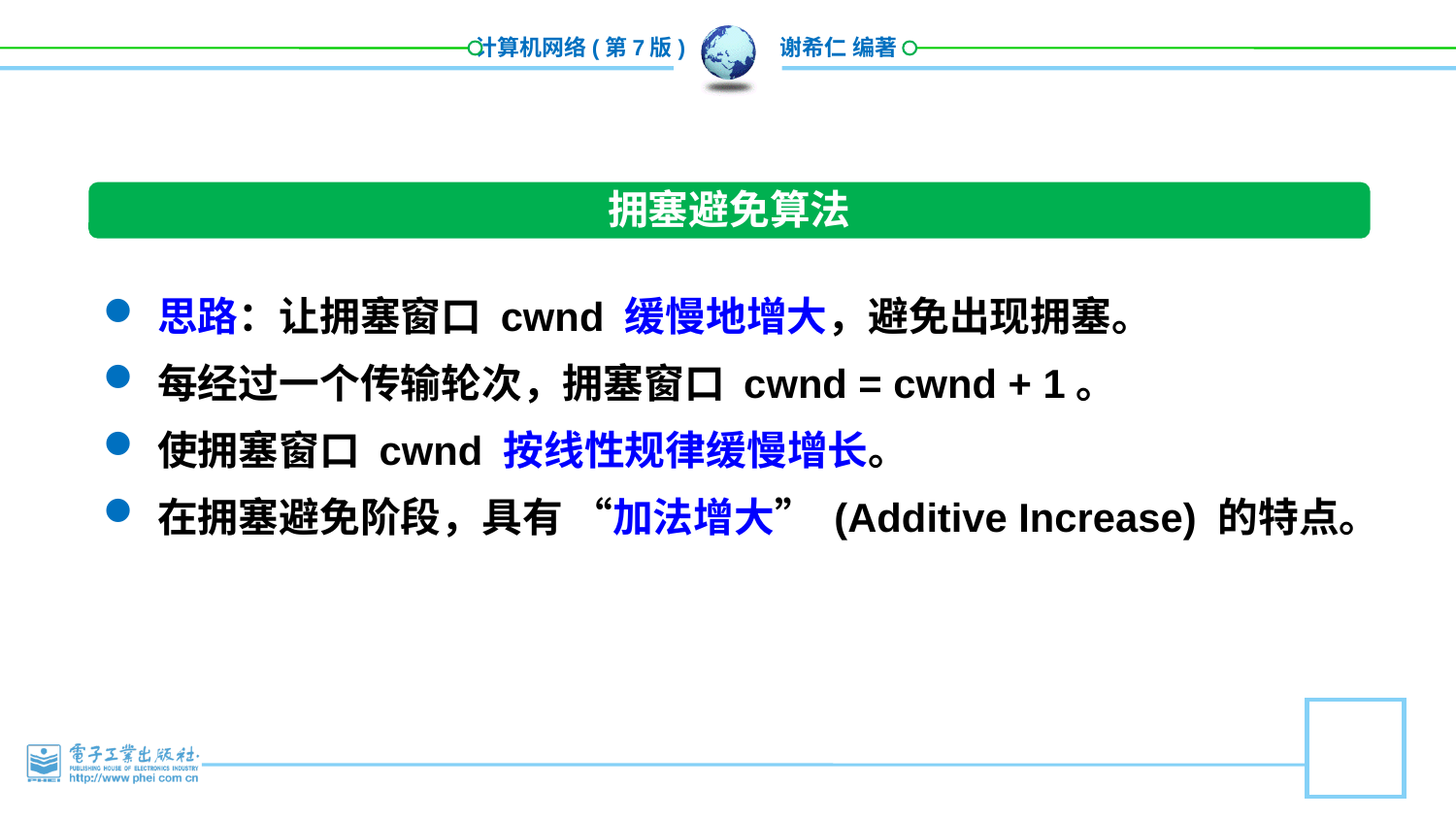

拥塞避免算法

思路：让拥塞窗口 cwnd 缓慢地增大，避免出现拥塞。
每经过一个传输轮次，拥塞窗口 cwnd = cwnd + 1。
使拥塞窗口 cwnd 按线性规律缓慢增长。
在拥塞避免阶段，具有 “加法增大” (Additive Increase) 的特点。